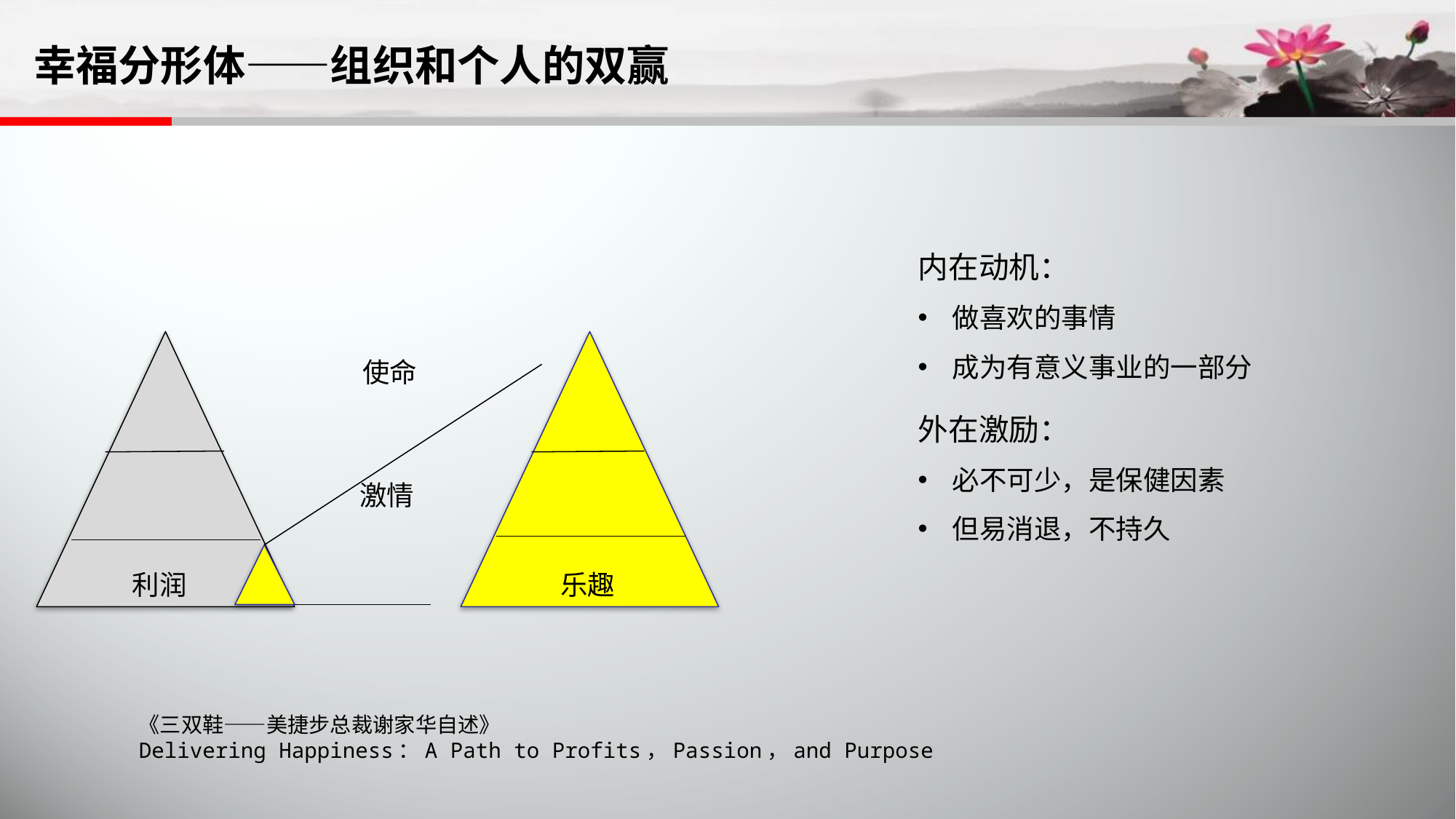

幸福分形体——组织和个人的双赢

内在动机：
做喜欢的事情
成为有意义事业的一部分
外在激励：
必不可少，是保健因素
但易消退，不持久

使命
激情

利润
乐趣
《三双鞋——美捷步总裁谢家华自述》
Delivering Happiness：A Path to Profits，Passion，and Purpose